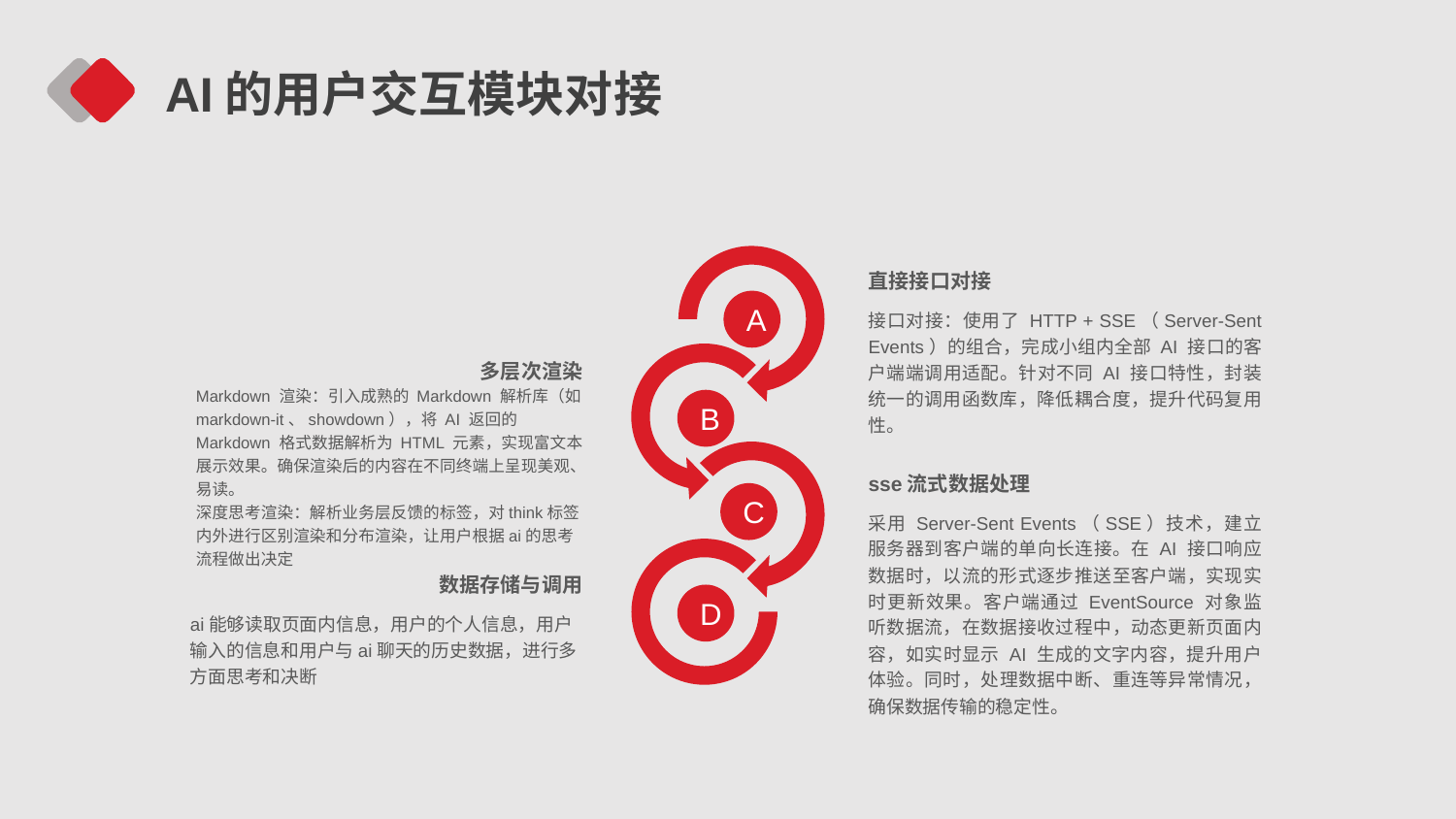

AI的用户交互模块对接

A

B

C

D

直接接口对接
接口对接：使用了 HTTP + SSE（Server-Sent Events）的组合，完成小组内全部 AI 接口的客户端端调用适配。针对不同 AI 接口特性，封装统一的调用函数库，降低耦合度，提升代码复用性。
多层次渲染
Markdown 渲染：引入成熟的 Markdown 解析库（如 markdown-it、showdown），将 AI 返回的 Markdown 格式数据解析为 HTML 元素，实现富文本展示效果。确保渲染后的内容在不同终端上呈现美观、易读。
深度思考渲染：解析业务层反馈的标签，对think标签内外进行区别渲染和分布渲染，让用户根据ai的思考流程做出决定
sse流式数据处理
采用 Server-Sent Events（SSE）技术，建立服务器到客户端的单向长连接。在 AI 接口响应数据时，以流的形式逐步推送至客户端，实现实时更新效果。客户端通过 EventSource 对象监听数据流，在数据接收过程中，动态更新页面内容，如实时显示 AI 生成的文字内容，提升用户体验。同时，处理数据中断、重连等异常情况，确保数据传输的稳定性。
数据存储与调用
ai能够读取页面内信息，用户的个人信息，用户输入的信息和用户与ai聊天的历史数据，进行多方面思考和决断